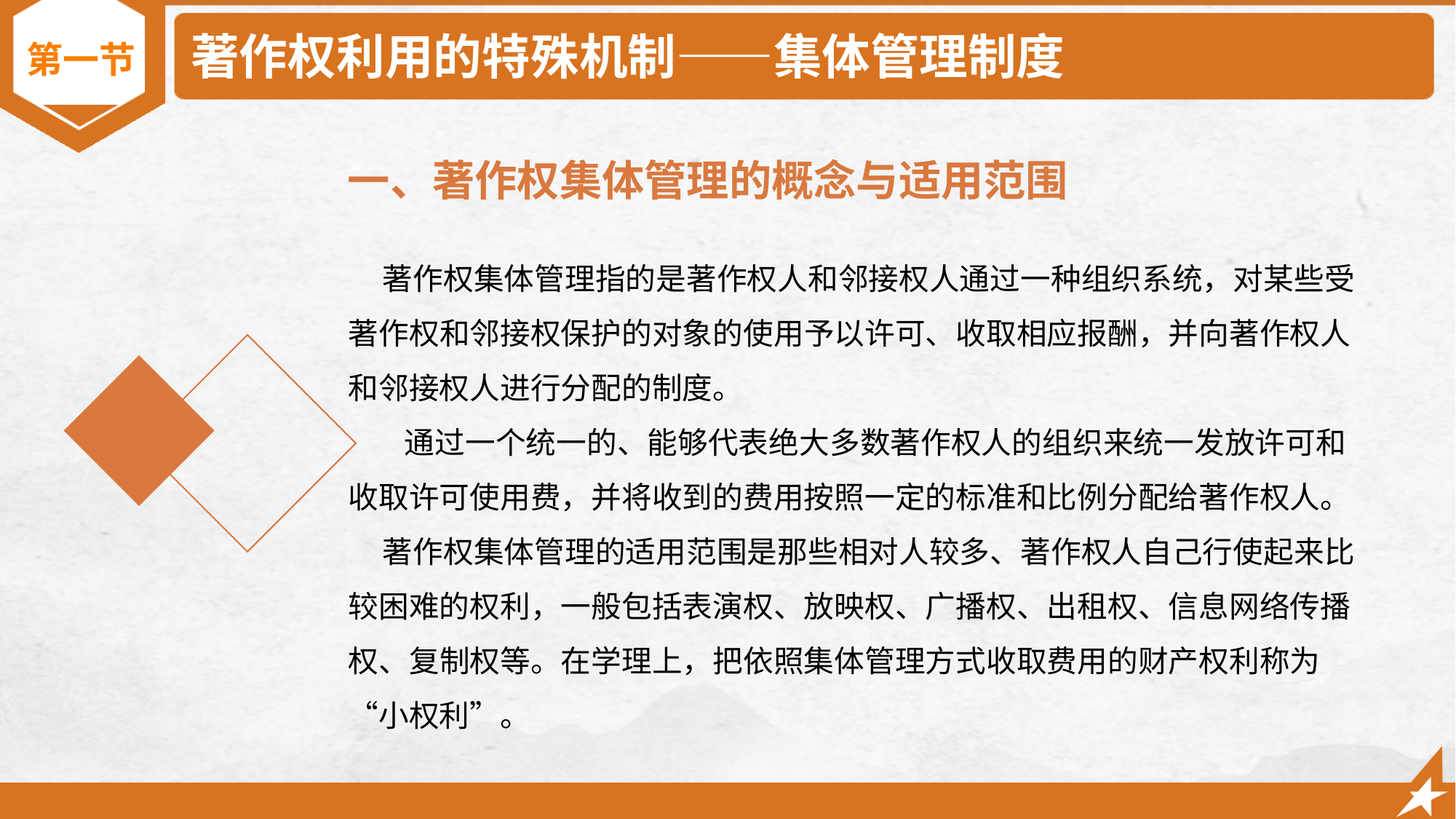

# 著作权利用的特殊机制——集体管理制度
第一节
一、著作权集体管理的概念与适用范围
    著作权集体管理指的是著作权人和邻接权人通过一种组织系统，对某些受著作权和邻接权保护的对象的使用予以许可、收取相应报酬，并向著作权人和邻接权人进行分配的制度。
        通过一个统一的、能够代表绝大多数著作权人的组织来统一发放许可和收取许可使用费，并将收到的费用按照一定的标准和比例分配给著作权人。
    著作权集体管理的适用范围是那些相对人较多、著作权人自己行使起来比较困难的权利，一般包括表演权、放映权、广播权、出租权、信息网络传播权、复制权等。在学理上，把依照集体管理方式收取费用的财产权利称为“小权利”。